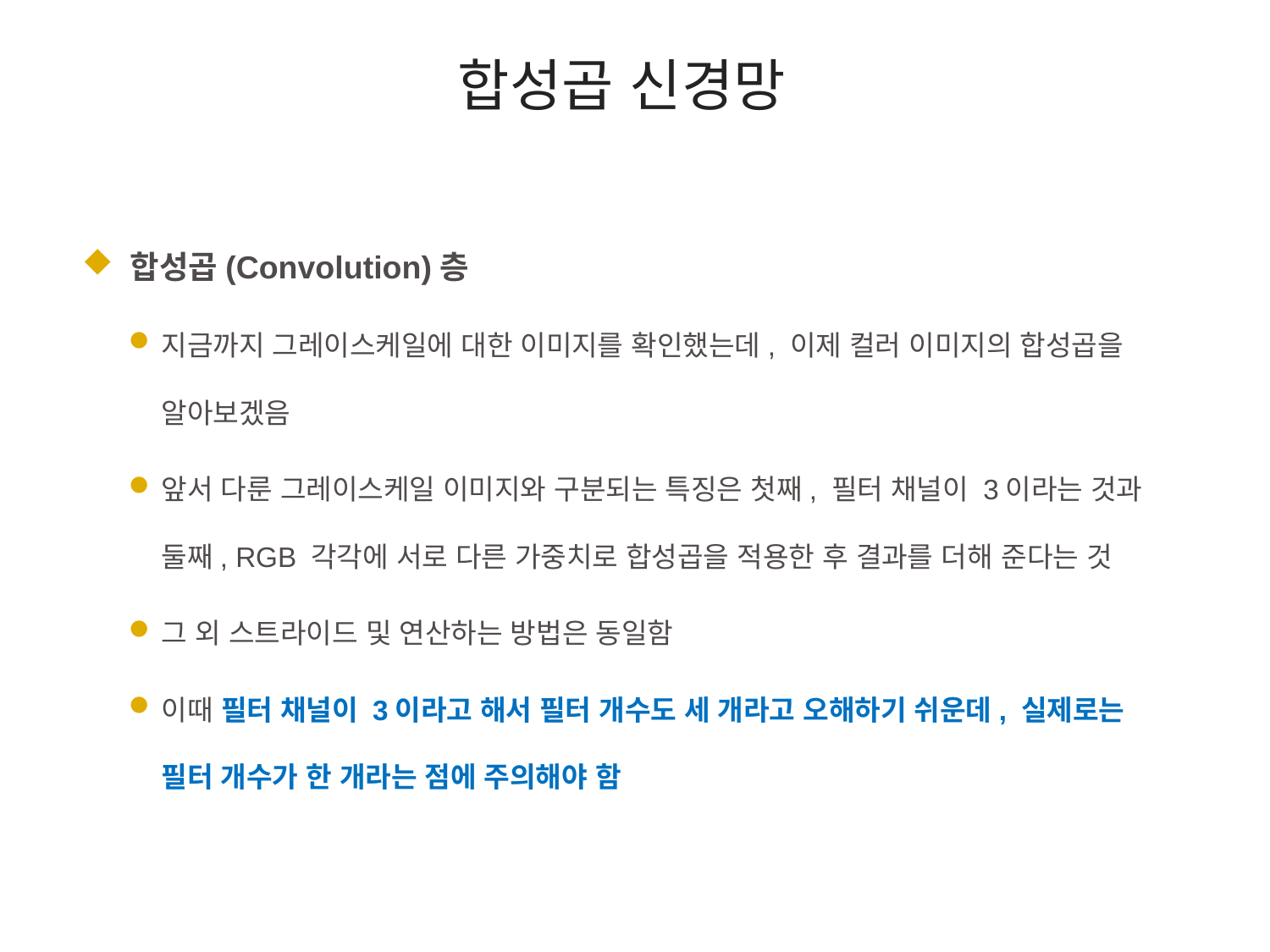

# 합성곱 신경망
 합성곱(Convolution)층
지금까지 그레이스케일에 대한 이미지를 확인했는데, 이제 컬러 이미지의 합성곱을 알아보겠음
앞서 다룬 그레이스케일 이미지와 구분되는 특징은 첫째, 필터 채널이 3이라는 것과 둘째, RGB 각각에 서로 다른 가중치로 합성곱을 적용한 후 결과를 더해 준다는 것
그 외 스트라이드 및 연산하는 방법은 동일함
이때 필터 채널이 3이라고 해서 필터 개수도 세 개라고 오해하기 쉬운데, 실제로는 필터 개수가 한 개라는 점에 주의해야 함